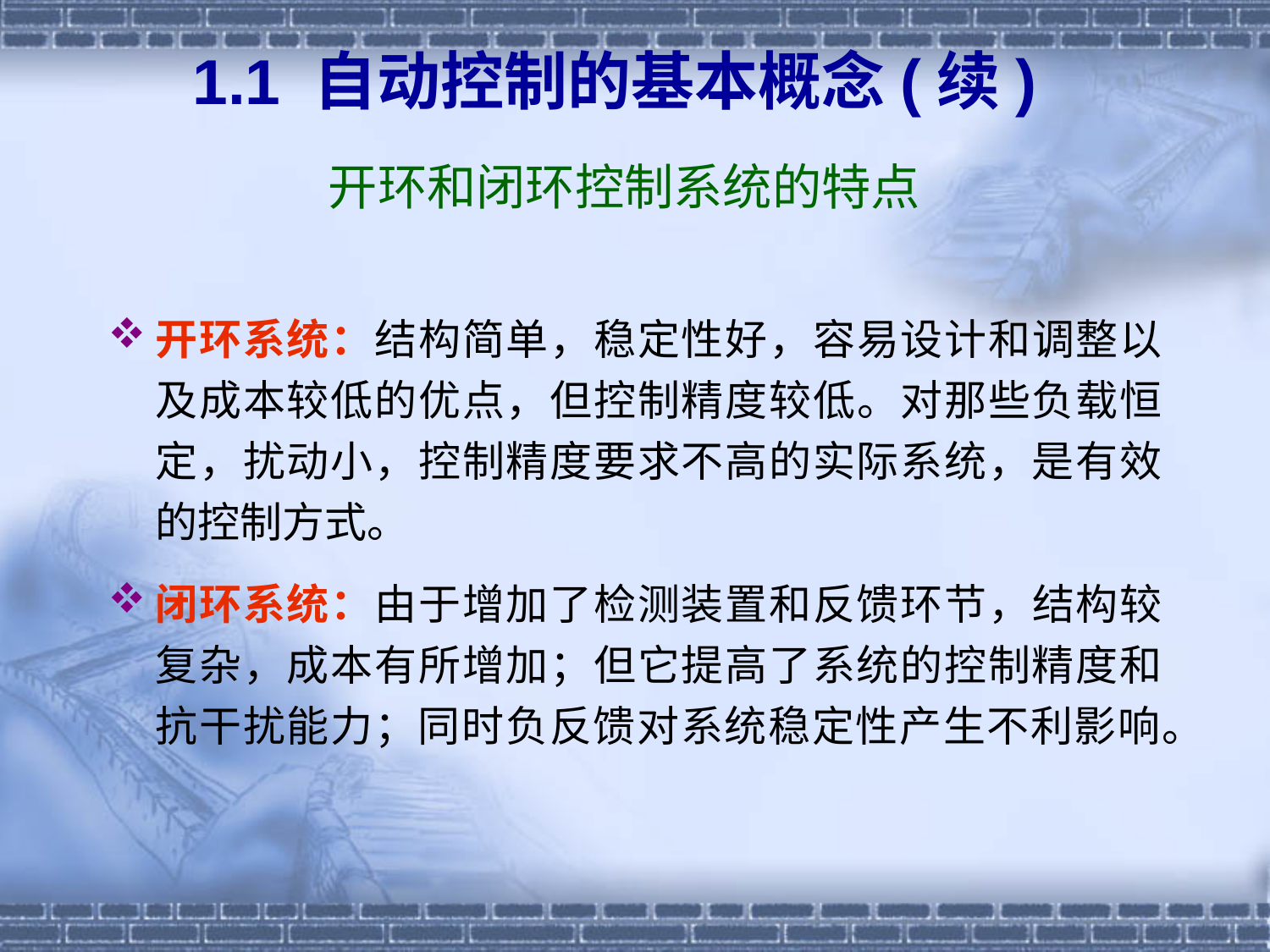

1.1 自动控制的基本概念(续)
# 开环和闭环控制系统的特点
开环系统：结构简单，稳定性好，容易设计和调整以及成本较低的优点，但控制精度较低。对那些负载恒定，扰动小，控制精度要求不高的实际系统，是有效的控制方式。
闭环系统：由于增加了检测装置和反馈环节，结构较复杂，成本有所增加；但它提高了系统的控制精度和抗干扰能力；同时负反馈对系统稳定性产生不利影响。